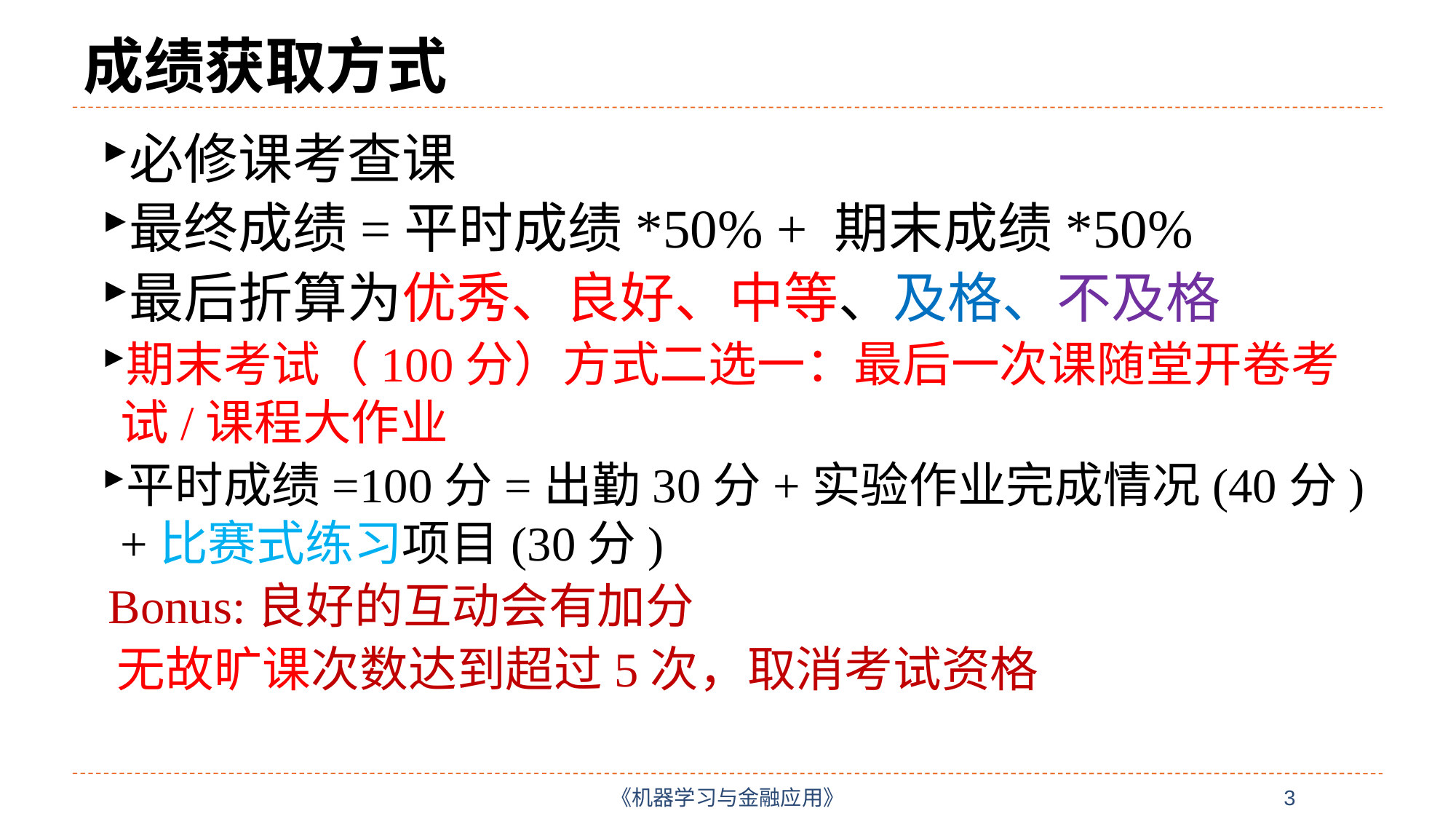

# 成绩获取方式
必修课考查课
最终成绩=平时成绩*50% + 期末成绩*50%
最后折算为优秀、良好、中等、及格、不及格
期末考试（100分）方式二选一：最后一次课随堂开卷考试/课程大作业
平时成绩=100分=出勤30分+实验作业完成情况(40分)+比赛式练习项目(30分)
  Bonus:良好的互动会有加分
  无故旷课次数达到超过5次，取消考试资格